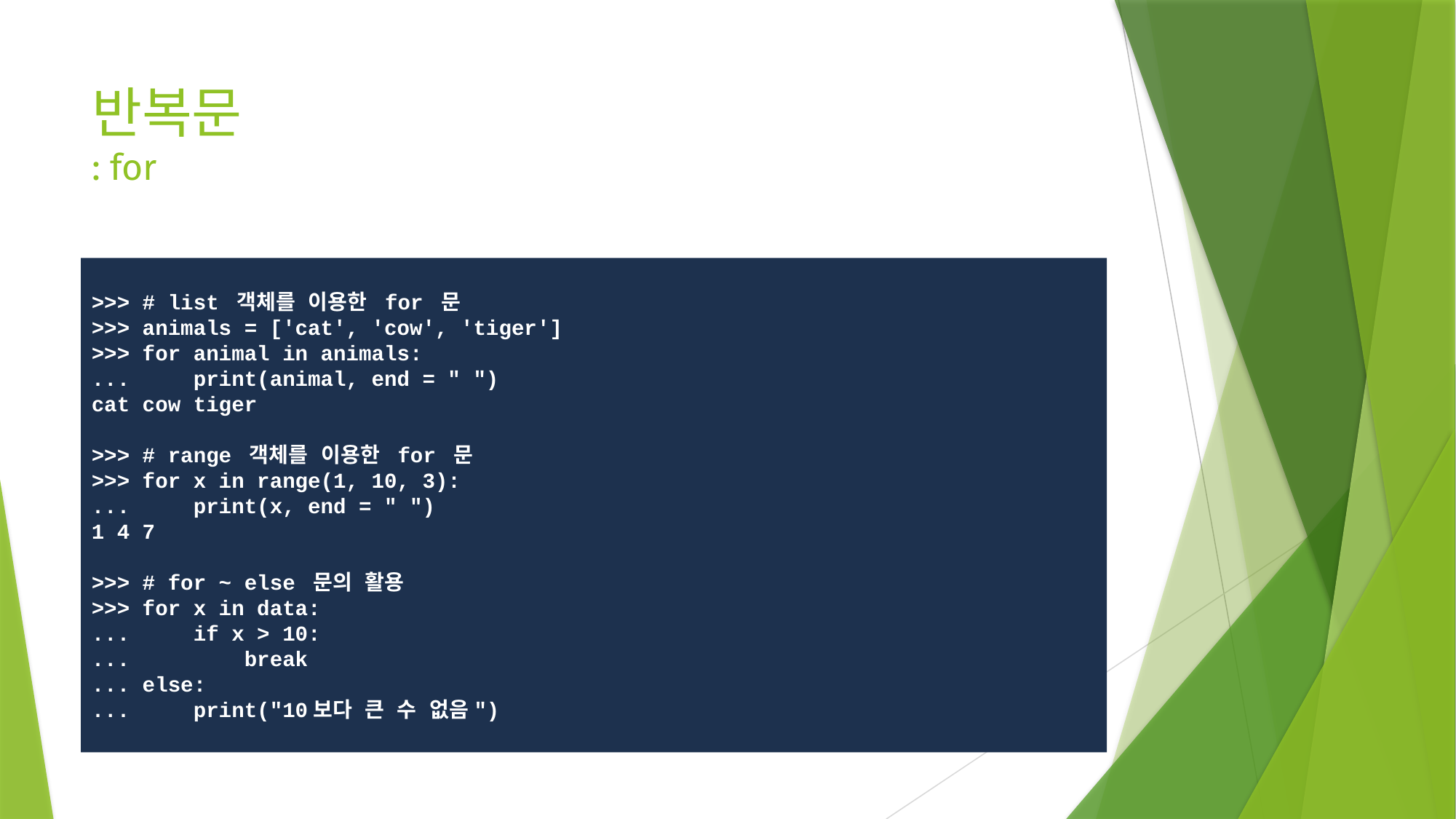

# 반복문 : for

>>> # list 객체를 이용한 for 문
>>> animals = ['cat', 'cow', 'tiger']
>>> for animal in animals:
...     print(animal, end = " ")
cat cow tiger

>>> # range 객체를 이용한 for 문
>>> for x in range(1, 10, 3):
...     print(x, end = " ")
1 4 7

>>> # for ~ else 문의 활용
>>> for x in data:
...     if x > 10:
...         break
... else:
...     print("10보다 큰 수 없음")